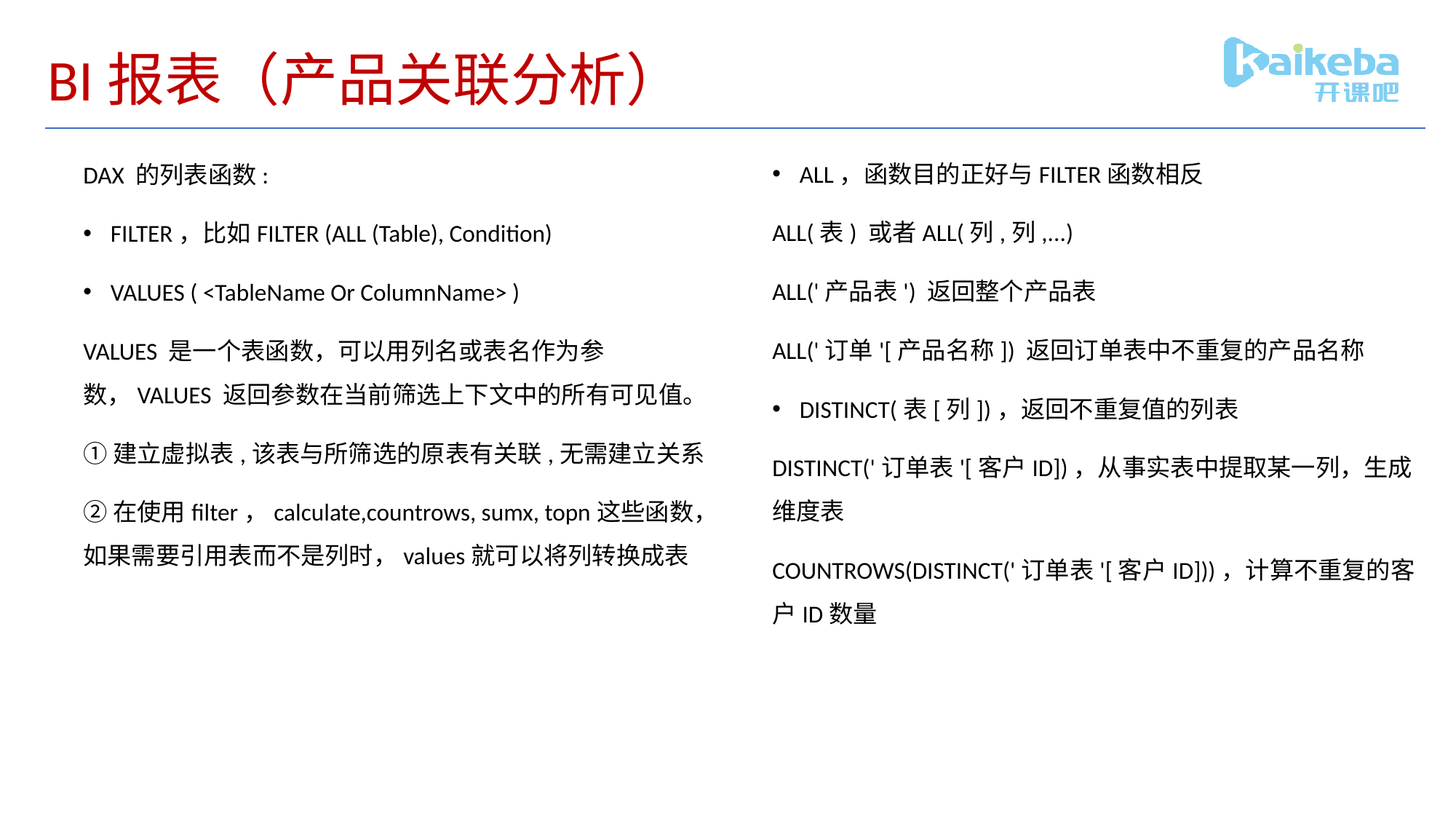

# BI报表（产品关联分析）
ALL，函数目的正好与FILTER函数相反
ALL(表) 或者ALL(列,列,...)
ALL('产品表') 返回整个产品表
ALL('订单'[产品名称]) 返回订单表中不重复的产品名称
DISTINCT(表[列])，返回不重复值的列表
DISTINCT('订单表'[客户ID])，从事实表中提取某一列，生成维度表
COUNTROWS(DISTINCT('订单表'[客户ID]))，计算不重复的客户ID数量

DAX 的列表函数:
FILTER，比如FILTER (ALL (Table), Condition)
VALUES ( <TableName Or ColumnName> )
VALUES 是一个表函数，可以用列名或表名作为参数，VALUES 返回参数在当前筛选上下文中的所有可见值。
①建立虚拟表,该表与所筛选的原表有关联,无需建立关系
②在使用filter，calculate,countrows, sumx, topn这些函数，如果需要引用表而不是列时，values就可以将列转换成表